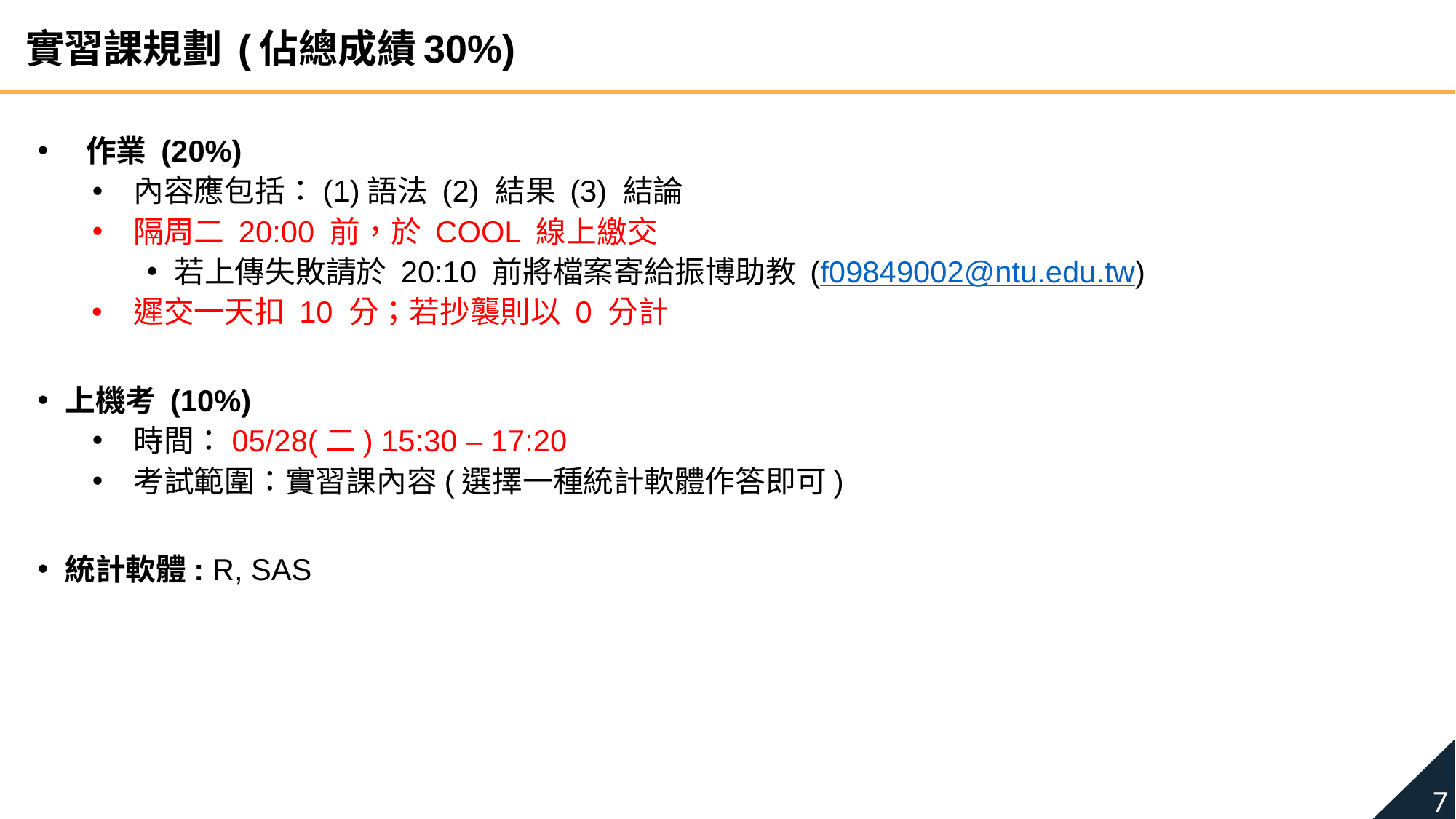

實習課規劃 (佔總成績30%)
作業 (20%)
內容應包括：(1)語法 (2) 結果 (3) 結論
隔周二 20:00 前，於 COOL 線上繳交
若上傳失敗請於 20:10 前將檔案寄給振博助教 (f09849002@ntu.edu.tw)
遲交一天扣 10 分；若抄襲則以 0 分計

上機考 (10%)
時間：05/28(二) 15:30 – 17:20
考試範圍：實習課內容(選擇一種統計軟體作答即可)

統計軟體: R, SAS
7